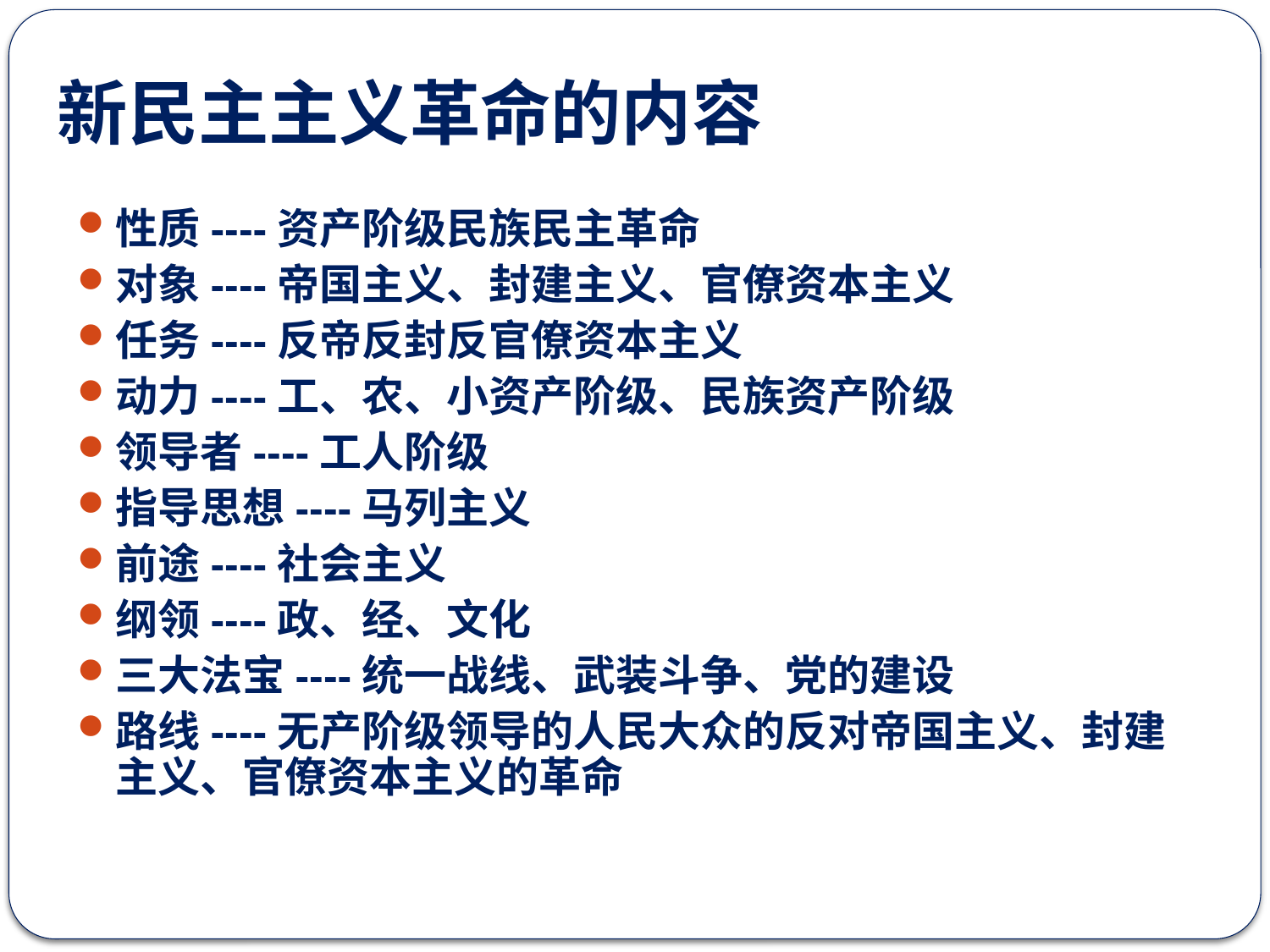

# 新民主主义革命的内容
性质----资产阶级民族民主革命
对象----帝国主义、封建主义、官僚资本主义
任务----反帝反封反官僚资本主义
动力----工、农、小资产阶级、民族资产阶级
领导者----工人阶级
指导思想----马列主义
前途----社会主义
纲领----政、经、文化
三大法宝----统一战线、武装斗争、党的建设
路线----无产阶级领导的人民大众的反对帝国主义、封建主义、官僚资本主义的革命